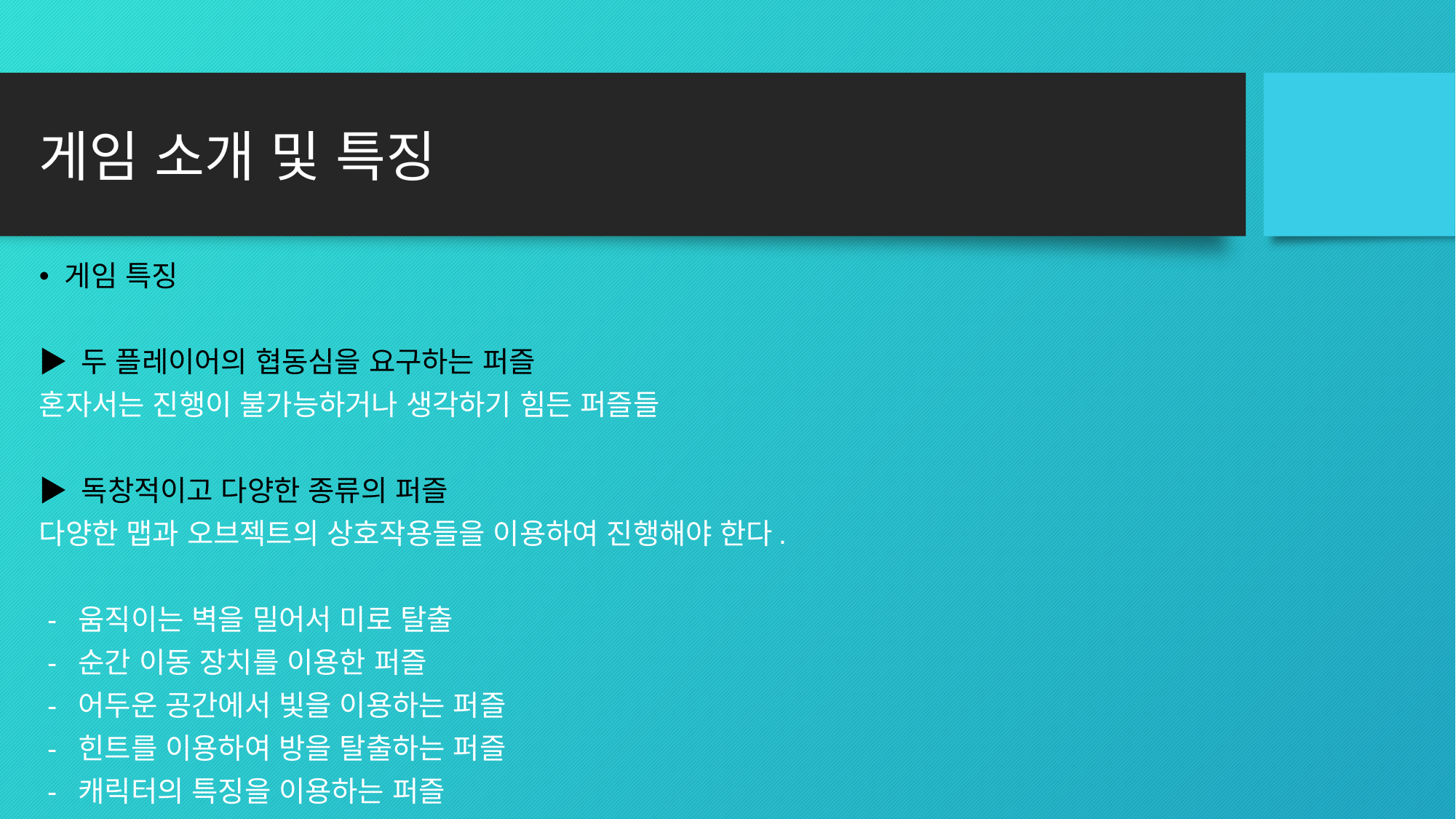

# 게임 소개 및 특징
게임 특징

▶ 두 플레이어의 협동심을 요구하는 퍼즐
혼자서는 진행이 불가능하거나 생각하기 힘든 퍼즐들

▶ 독창적이고 다양한 종류의 퍼즐
다양한 맵과 오브젝트의 상호작용들을 이용하여 진행해야 한다.

 -  움직이는 벽을 밀어서 미로 탈출
 -  순간 이동 장치를 이용한 퍼즐
 -  어두운 공간에서 빛을 이용하는 퍼즐
 -  힌트를 이용하여 방을 탈출하는 퍼즐
 -  캐릭터의 특징을 이용하는 퍼즐